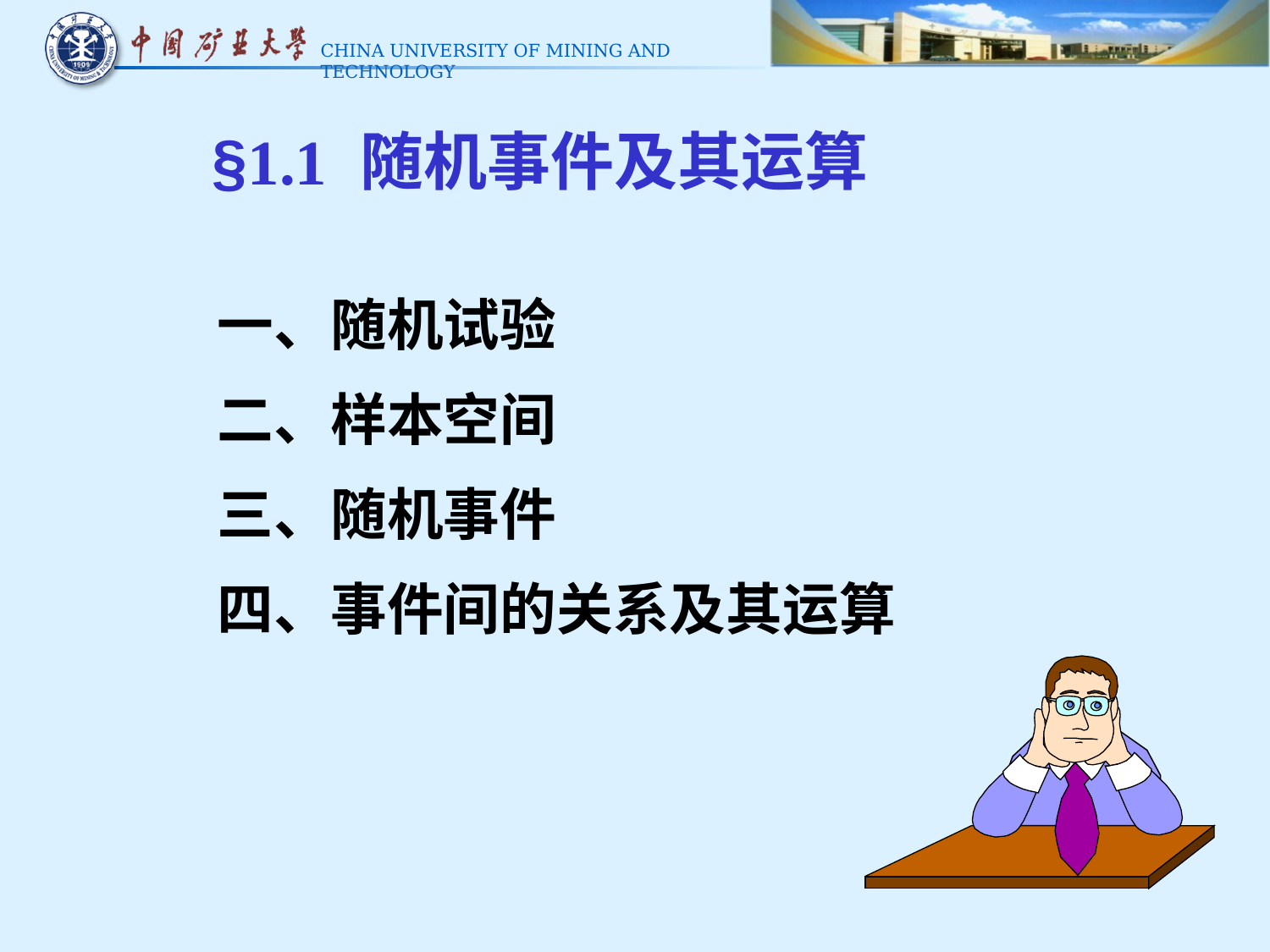

§1.1 随机事件及其运算
一、随机试验
二、样本空间
三、随机事件
四、事件间的关系及其运算